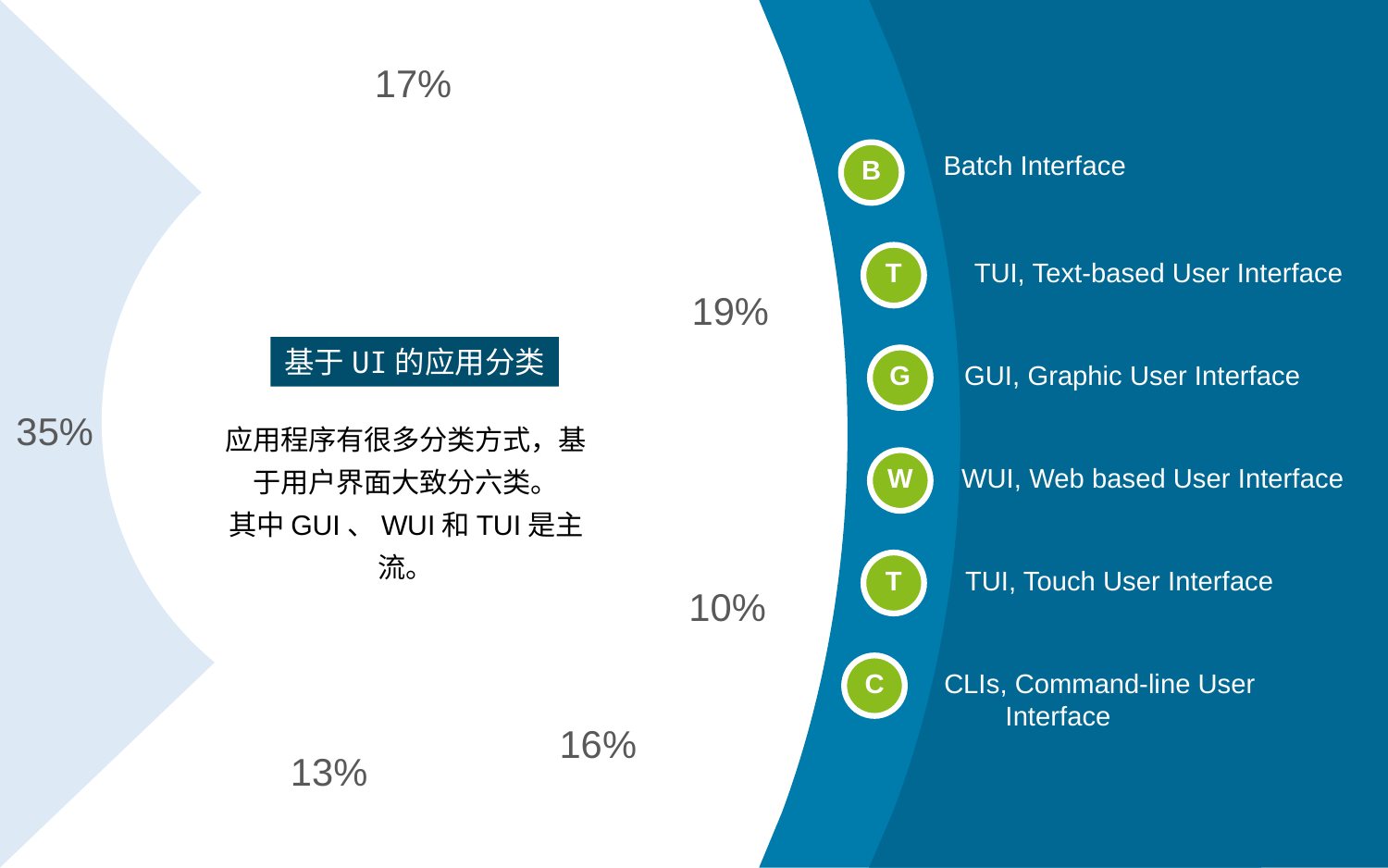

17%

基于UI的应用分类
应用程序有很多分类方式，基于用户界面大致分六类。
其中GUI、WUI和TUI是主流。
A
Batch Interface

B

T
TUI, Text-based User Interface
19%
B

G
GUI, Graphic User Interface
35%
F

W
WUI, Web based User Interface
C

T
TUI, Touch User Interface
10%
D
E

C
CLIs, Command-line User
        Interface
16%
13%